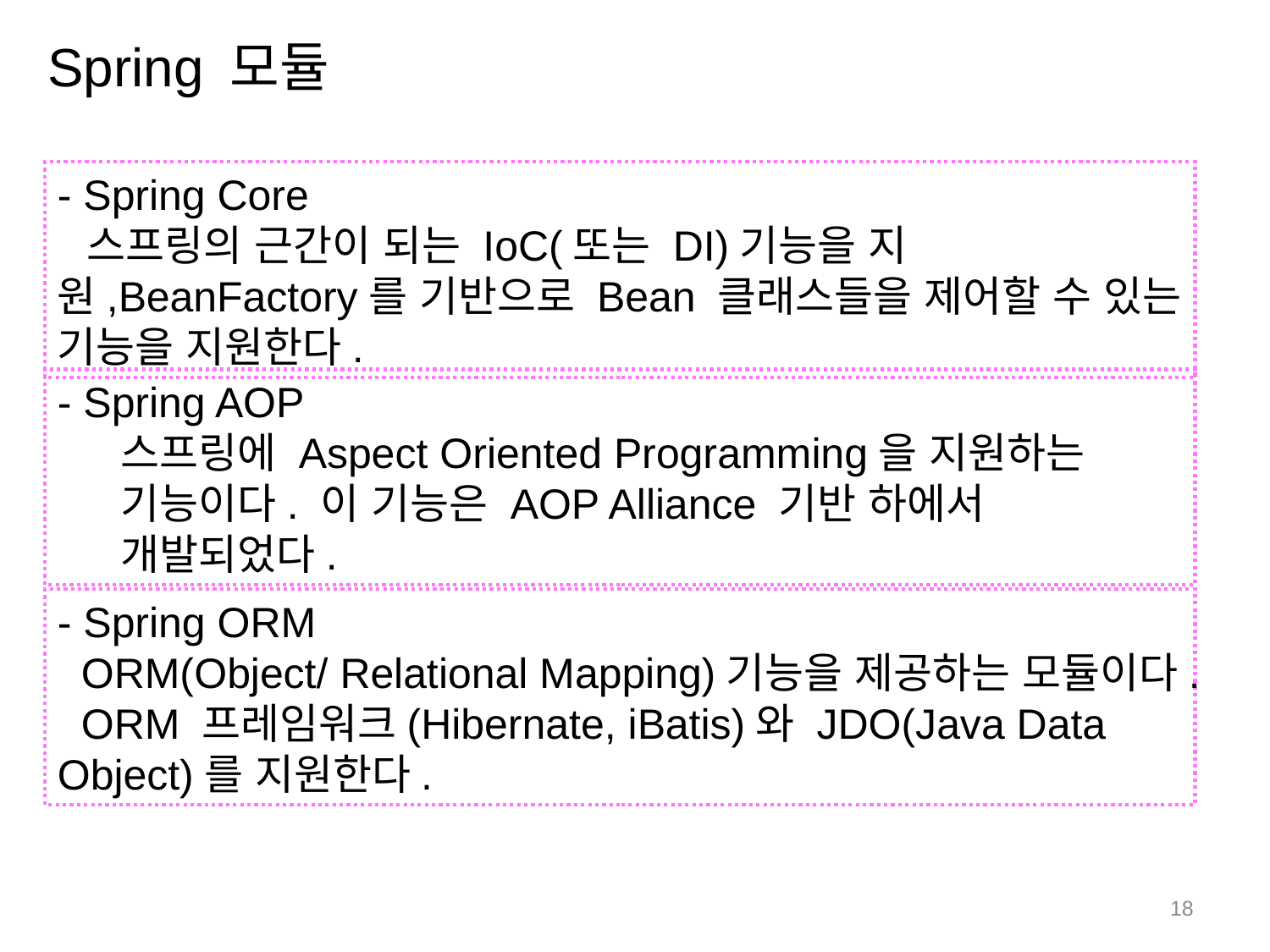

# Spring 모듈
- Spring Core
  스프링의 근간이 되는 IoC(또는 DI)기능을 지원,BeanFactory를 기반으로 Bean 클래스들을 제어할 수 있는 기능을 지원한다.
- Spring AOP
스프링에 Aspect Oriented Programming을 지원하는 기능이다. 이 기능은 AOP Alliance 기반 하에서 개발되었다.
- Spring ORM
  ORM(Object/ Relational Mapping)기능을 제공하는 모듈이다.
  ORM 프레임워크(Hibernate, iBatis)와 JDO(Java Data Object)를 지원한다.
18